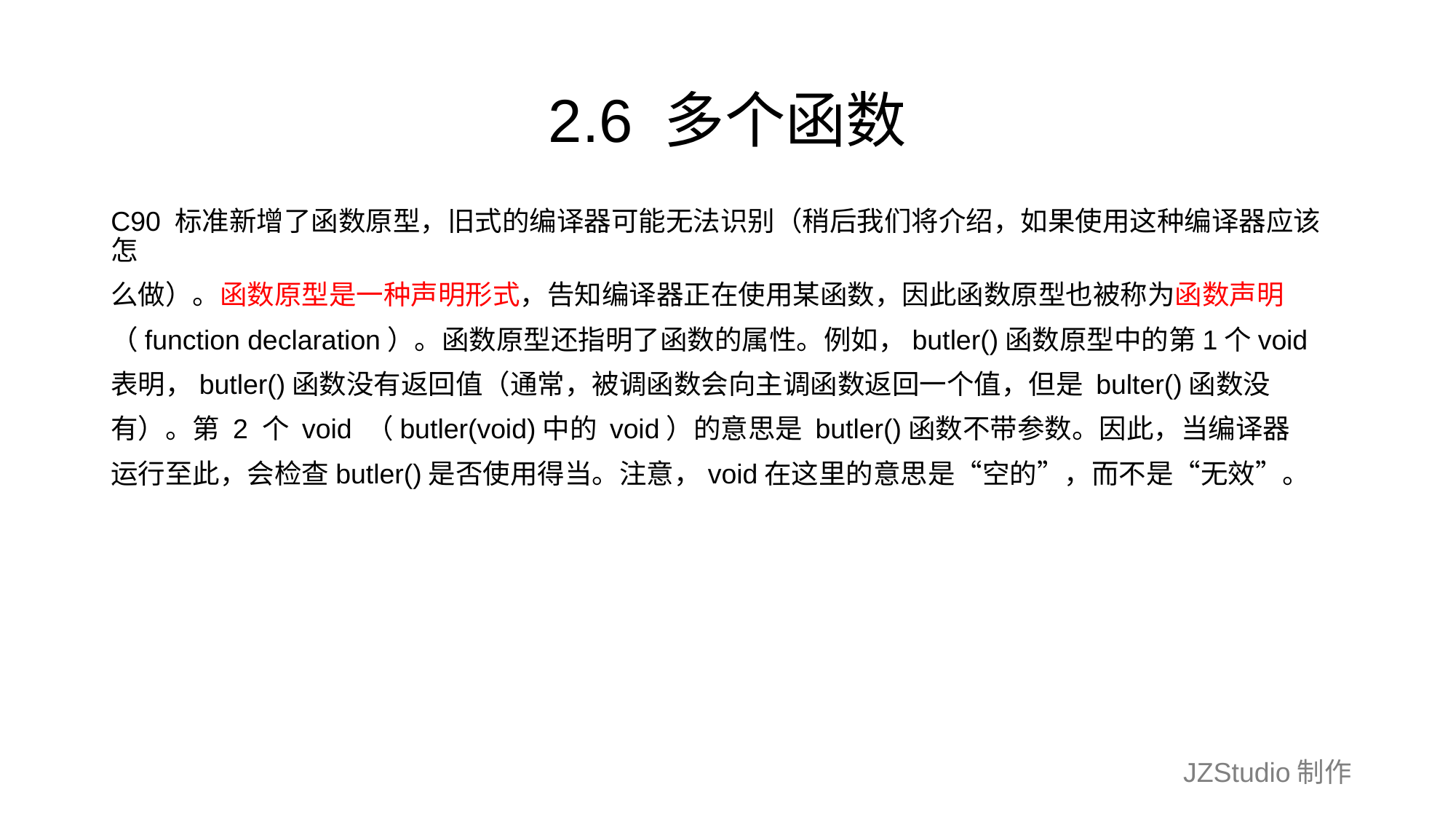

# 2.6 多个函数
C90 标准新增了函数原型，旧式的编译器可能无法识别（稍后我们将介绍，如果使用这种编译器应该怎
么做）。函数原型是一种声明形式，告知编译器正在使用某函数，因此函数原型也被称为函数声明
（function declaration）。函数原型还指明了函数的属性。例如，butler()函数原型中的第1个void
表明，butler()函数没有返回值（通常，被调函数会向主调函数返回一个值，但是 bulter()函数没
有）。第 2 个 void （butler(void)中的 void）的意思是 butler()函数不带参数。因此，当编译器
运行至此，会检查butler()是否使用得当。注意，void在这里的意思是“空的”，而不是“无效”。